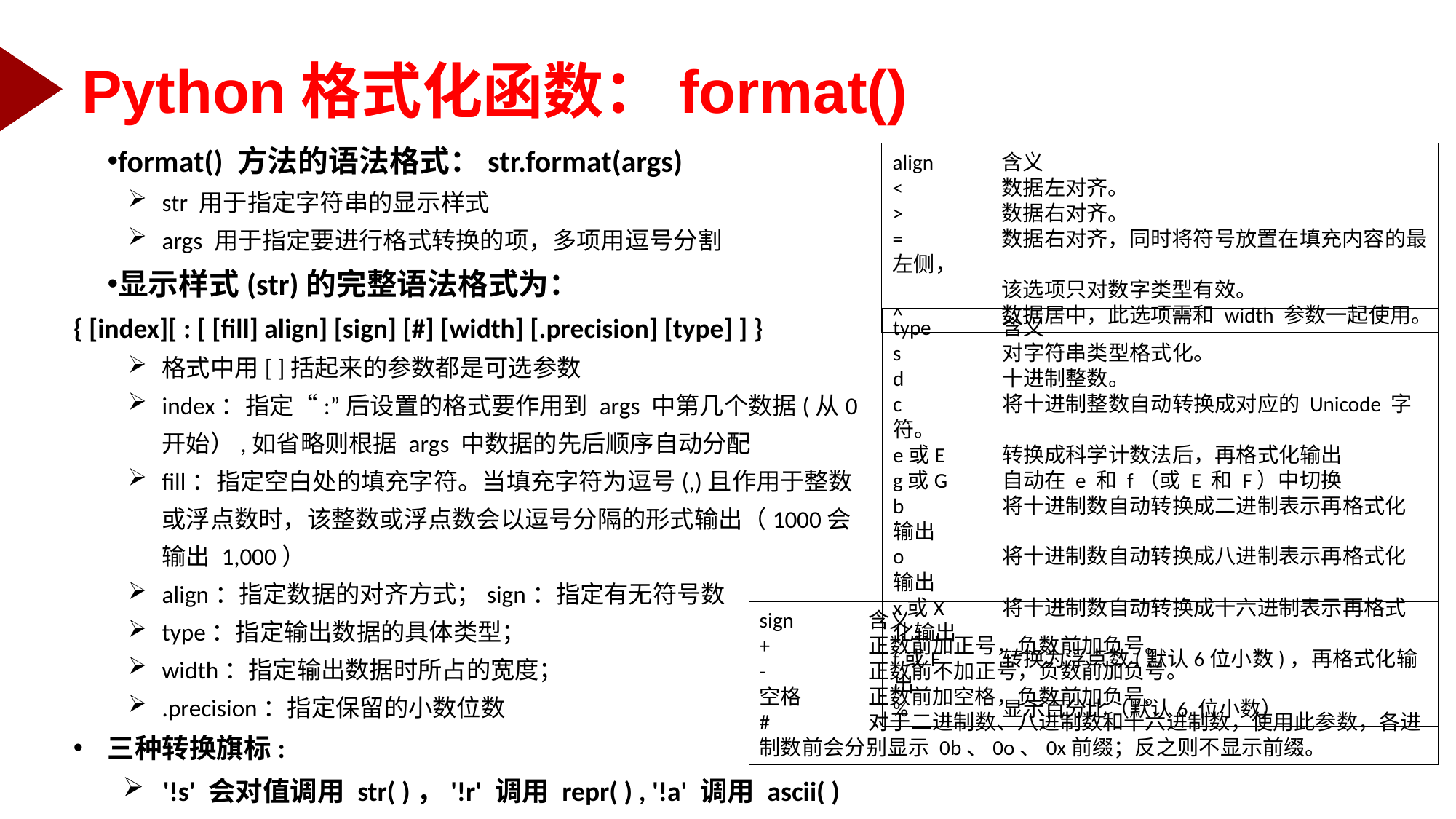

Python格式化函数：format()

format() 方法的语法格式：str.format(args)
str 用于指定字符串的显示样式
args 用于指定要进行格式转换的项，多项用逗号分割
显示样式(str)的完整语法格式为：
{ [index][ : [ [fill] align] [sign] [#] [width] [.precision] [type] ] }
格式中用[ ]括起来的参数都是可选参数
index：指定“:”后设置的格式要作用到 args 中第几个数据(从0开始）,如省略则根据 args 中数据的先后顺序自动分配
fill：指定空白处的填充字符。当填充字符为逗号(,)且作用于整数或浮点数时，该整数或浮点数会以逗号分隔的形式输出（1000会输出 1,000）
align：指定数据的对齐方式；sign：指定有无符号数
type：指定输出数据的具体类型；
width：指定输出数据时所占的宽度；
.precision：指定保留的小数位数
三种转换旗标:
 '!s' 会对值调用 str( )，'!r' 调用 repr( ) , '!a' 调用 ascii( )
align	含义
<	数据左对齐。
>	数据右对齐。
=	数据右对齐，同时将符号放置在填充内容的最左侧，
	该选项只对数字类型有效。
^	数据居中，此选项需和 width 参数一起使用。
type	含义
s	对字符串类型格式化。
d	十进制整数。
c	将十进制整数自动转换成对应的 Unicode 字符。
e或E 	转换成科学计数法后，再格式化输出
g或G	自动在 e 和 f（或 E 和 F）中切换
b	将十进制数自动转换成二进制表示再格式化输出
o	将十进制数自动转换成八进制表示再格式化输出
x或X	将十进制数自动转换成十六进制表示再格式化输出
f或F	转换为浮点数(默认6位小数)，再格式化输出
%	显示百分比（默认6 位小数）
sign	含义
+	正数前加正号，负数前加负号。
-	正数前不加正号，负数前加负号。
空格	正数前加空格，负数前加负号。
#	对于二进制数、八进制数和十六进制数，使用此参数，各进制数前会分别显示 0b、0o、0x前缀；反之则不显示前缀。